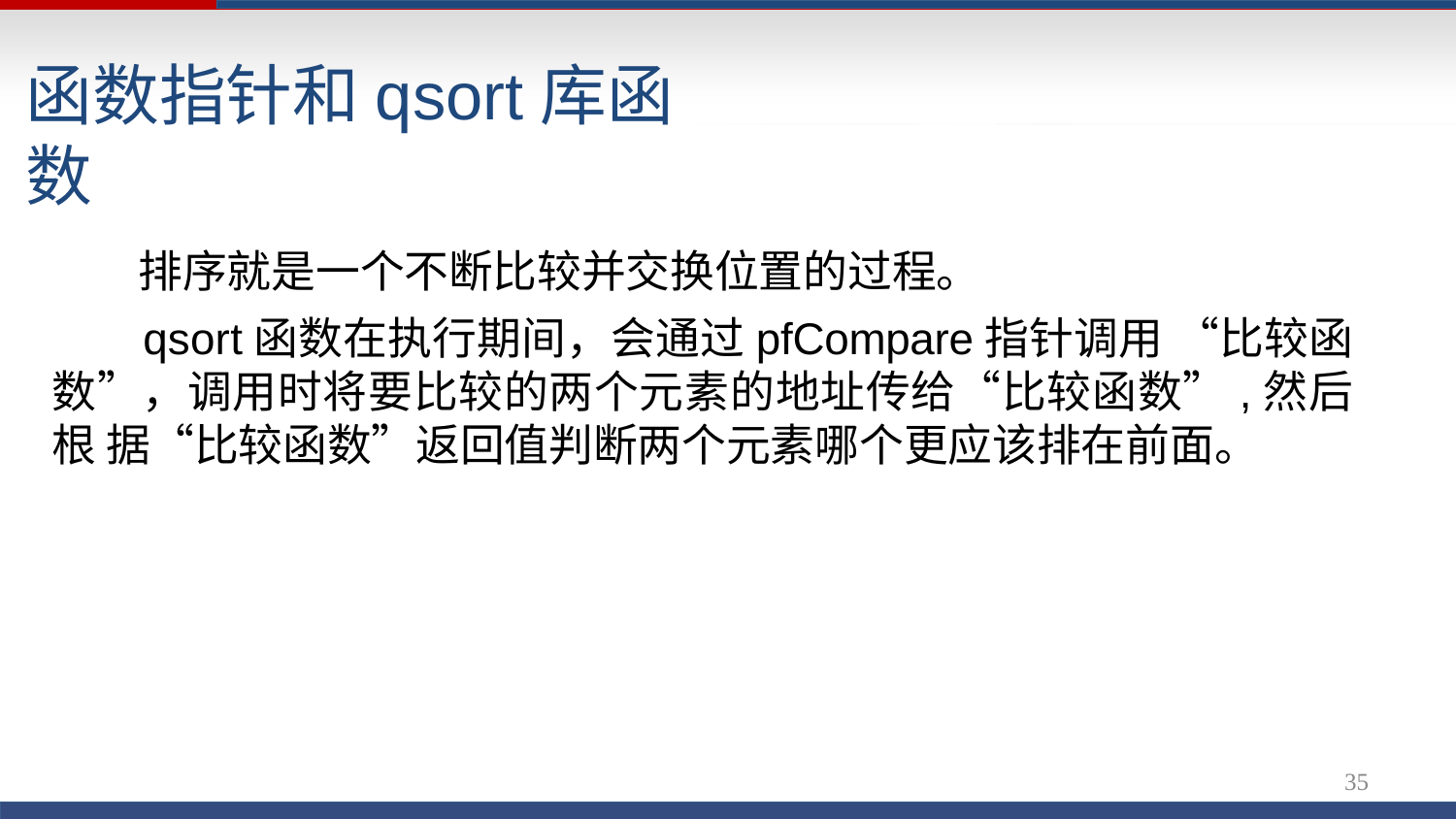

# 函数指针和qsort库函数
排序就是一个不断比较并交换位置的过程。
qsort函数在执行期间，会通过pfCompare指针调用 “比较函 数”，调用时将要比较的两个元素的地址传给“比较函数”,然后根 据“比较函数”返回值判断两个元素哪个更应该排在前面。
35